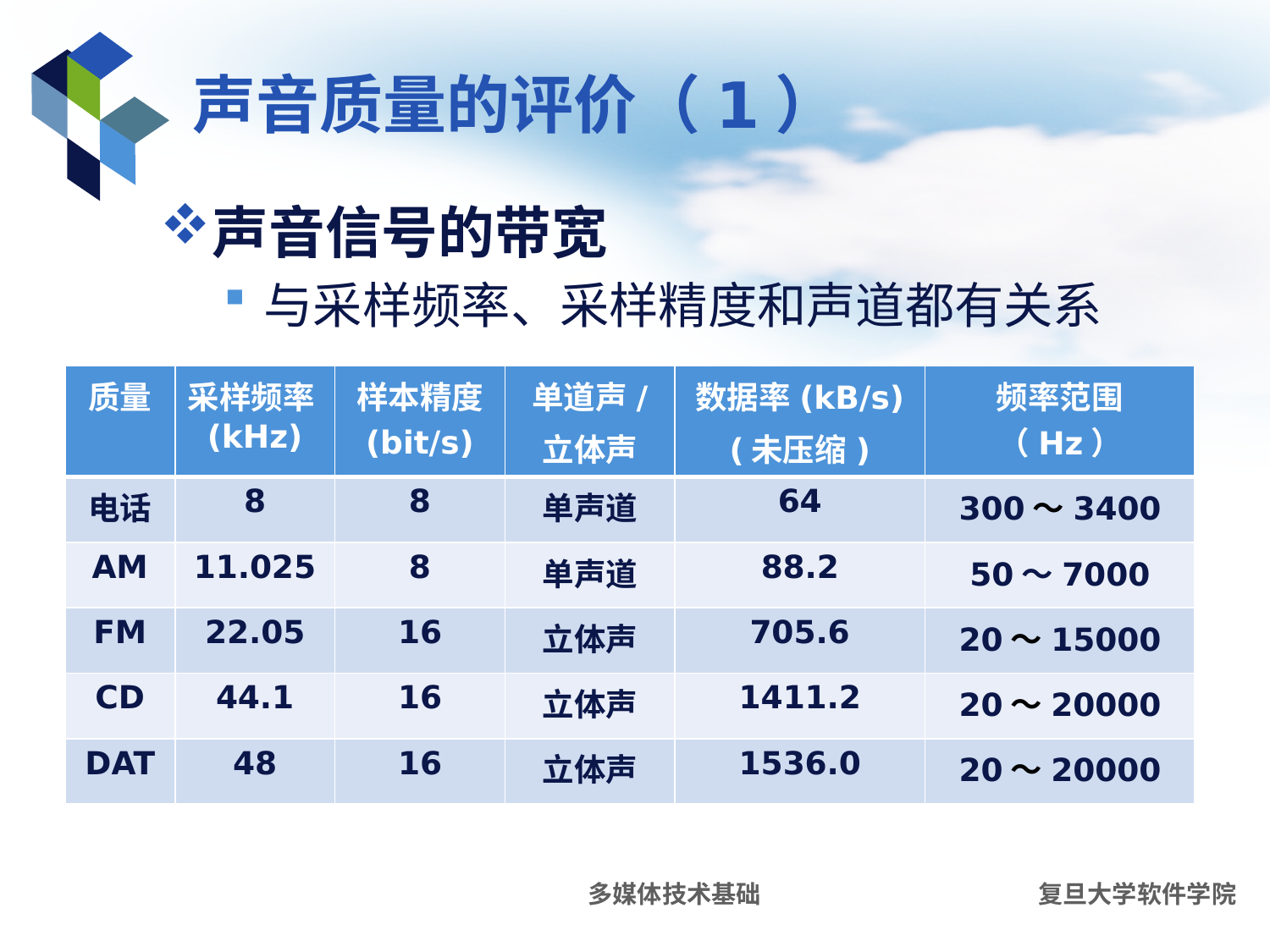

# 声音质量的评价（1）
声音信号的带宽
与采样频率、采样精度和声道都有关系
| 质量 | 采样频率(kHz) | 样本精度 (bit/s) | 单道声/ 立体声 | 数据率(kB/s) (未压缩) | 频率范围（Hz） |
| --- | --- | --- | --- | --- | --- |
| 电话 | 8 | 8 | 单声道 | 64 | 300～3400 |
| AM | 11.025 | 8 | 单声道 | 88.2 | 50～7000 |
| FM | 22.05 | 16 | 立体声 | 705.6 | 20～15000 |
| CD | 44.1 | 16 | 立体声 | 1411.2 | 20～20000 |
| DAT | 48 | 16 | 立体声 | 1536.0 | 20～20000 |
多媒体技术基础